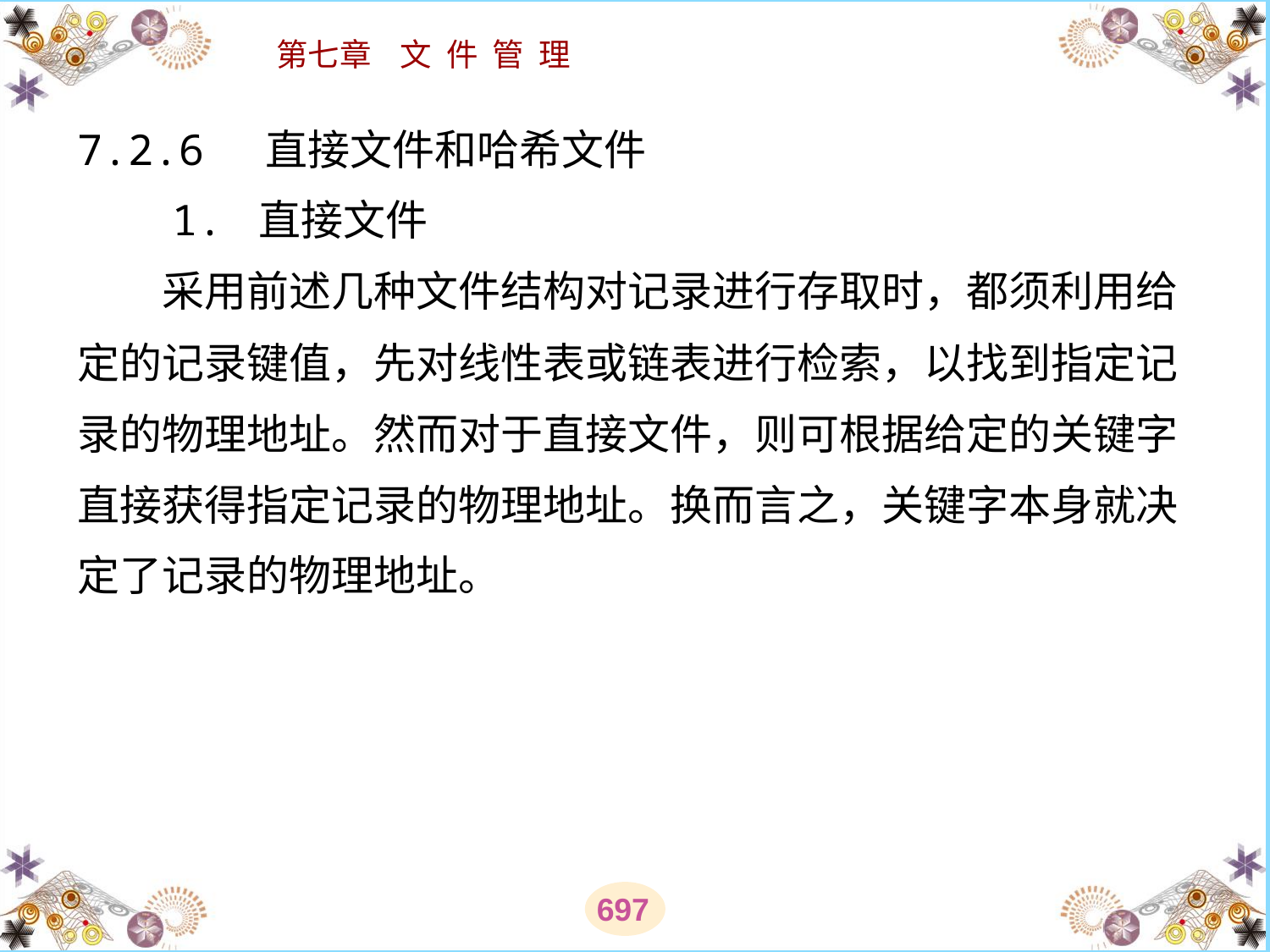

# 7.2.6  直接文件和哈希文件 　　1. 直接文件 　　采用前述几种文件结构对记录进行存取时，都须利用给定的记录键值，先对线性表或链表进行检索，以找到指定记录的物理地址。然而对于直接文件，则可根据给定的关键字直接获得指定记录的物理地址。换而言之，关键字本身就决定了记录的物理地址。